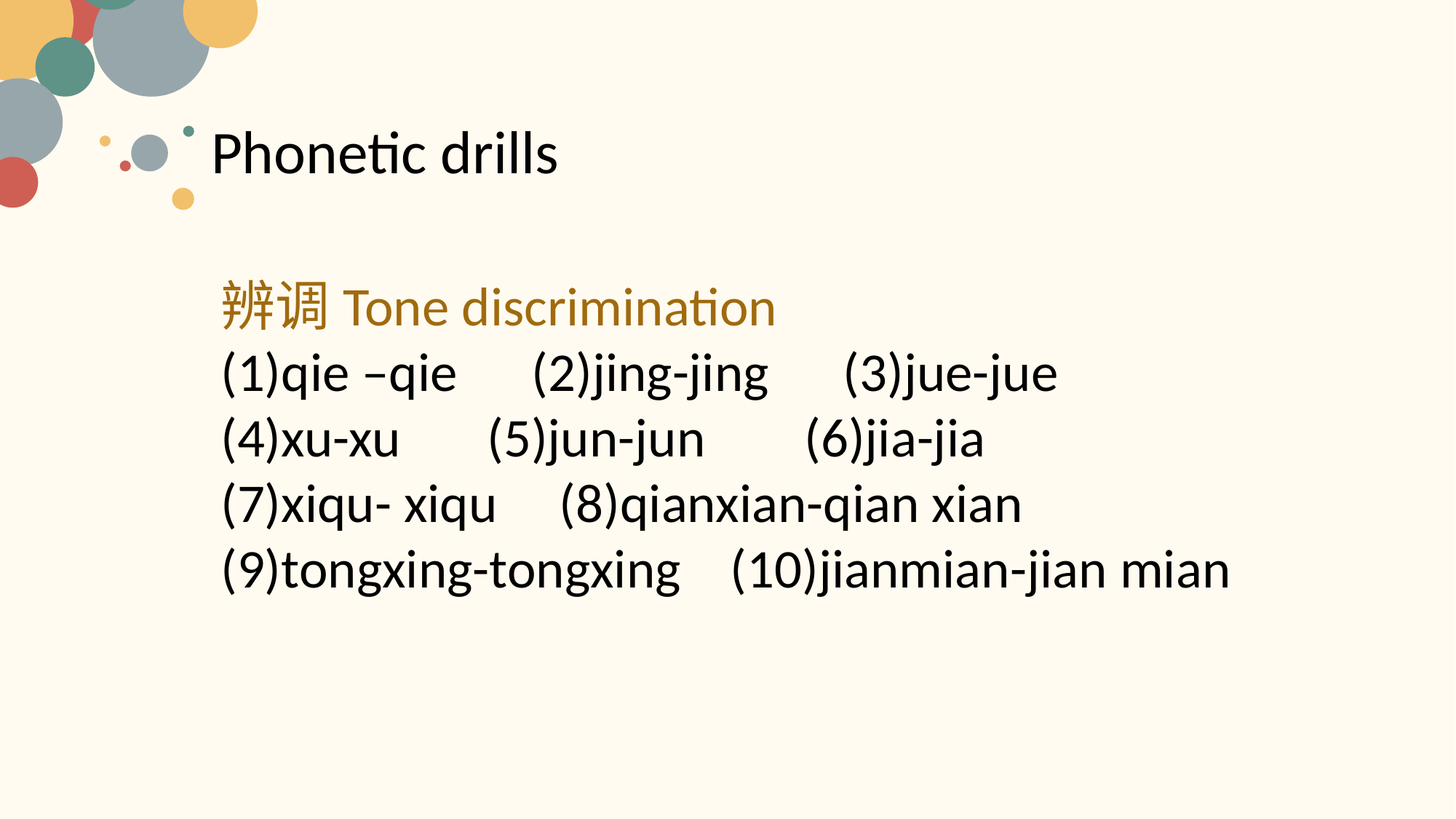

# Phonetic drills
辨调Tone discrimination
(1)qie –qie      (2)jing-jing      (3)jue-jue
(4)xu-xu       (5)jun-jun        (6)jia-jia
(7)xiqu- xiqu     (8)qianxian-qian xian
(9)tongxing-tongxing    (10)jianmian-jian mian